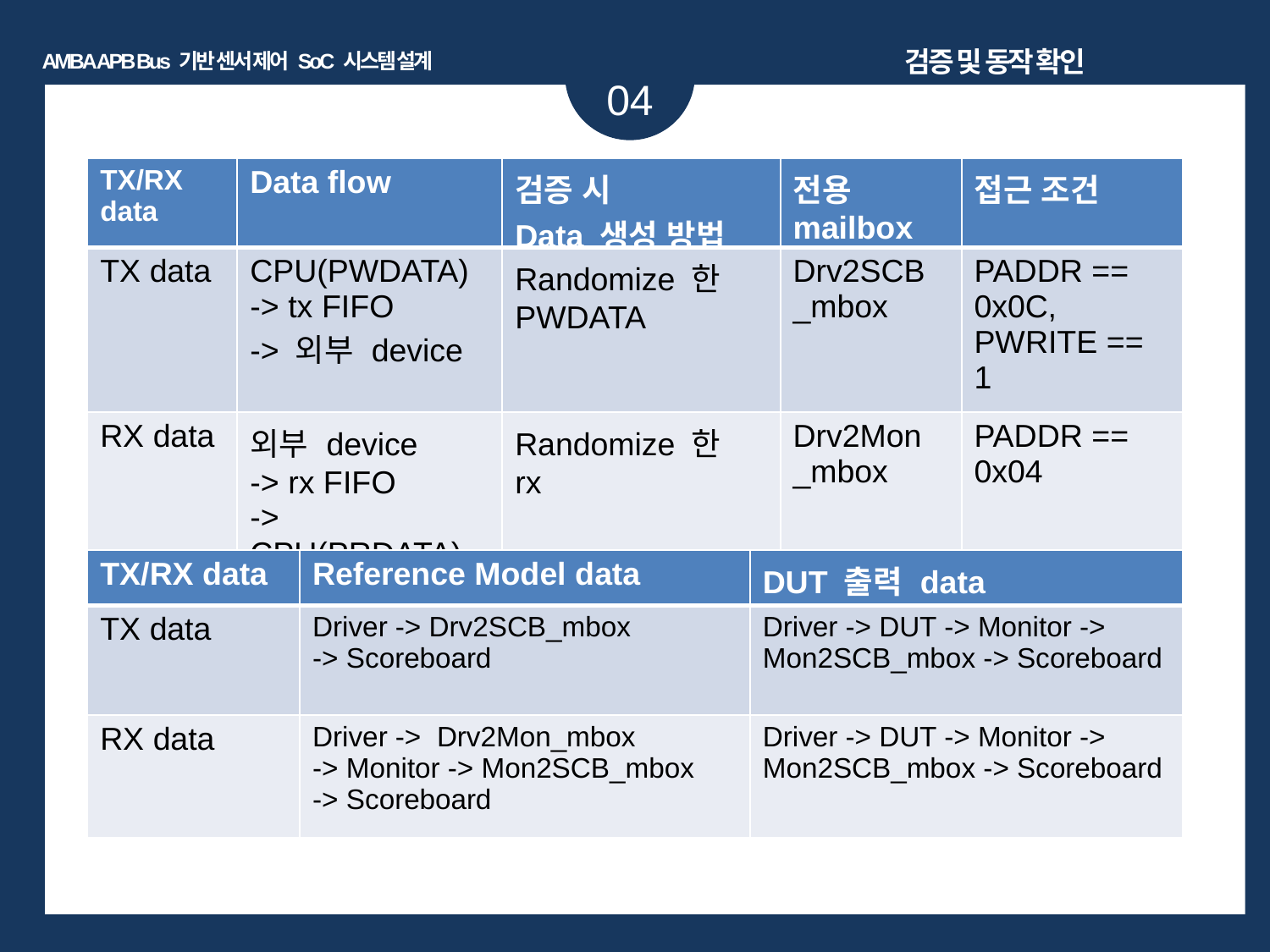

검증 및 동작 확인
AMBA APB Bus 기반 센서 제어 SoC 시스템 설계
04

| TX/RX data | Data flow | 검증 시 Data 생성 방법 | 전용 mailbox | 접근 조건 |
| --- | --- | --- | --- | --- |
| TX data | CPU(PWDATA) -> tx FIFO -> 외부 device | Randomize 한 PWDATA | Drv2SCB \_mbox | PADDR == 0x0C, PWRITE == 1 |
| RX data | 외부 device -> rx FIFO -> CPU(PRDATA) | Randomize 한 rx | Drv2Mon \_mbox | PADDR == 0x04 |
| TX/RX data | Reference Model data | DUT 출력 data |
| --- | --- | --- |
| TX data | Driver -> Drv2SCB\_mbox -> Scoreboard | Driver -> DUT -> Monitor -> Mon2SCB\_mbox -> Scoreboard |
| RX data | Driver -> Drv2Mon\_mbox -> Monitor -> Mon2SCB\_mbox -> Scoreboard | Driver -> DUT -> Monitor -> Mon2SCB\_mbox -> Scoreboard |